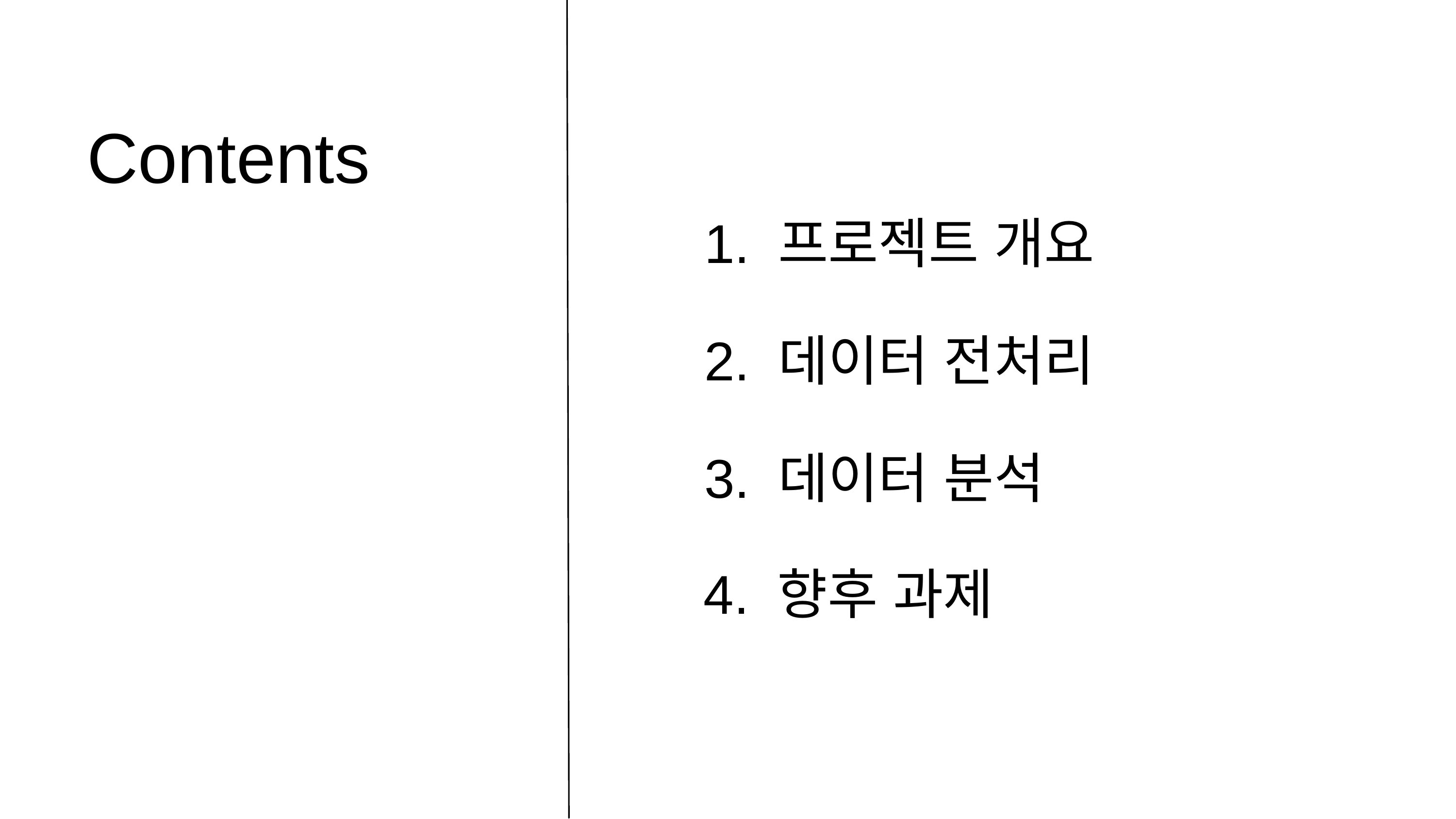

Contents
1. 프로젝트 개요
2. 데이터 전처리

3. 데이터 분석
4. 향후 과제